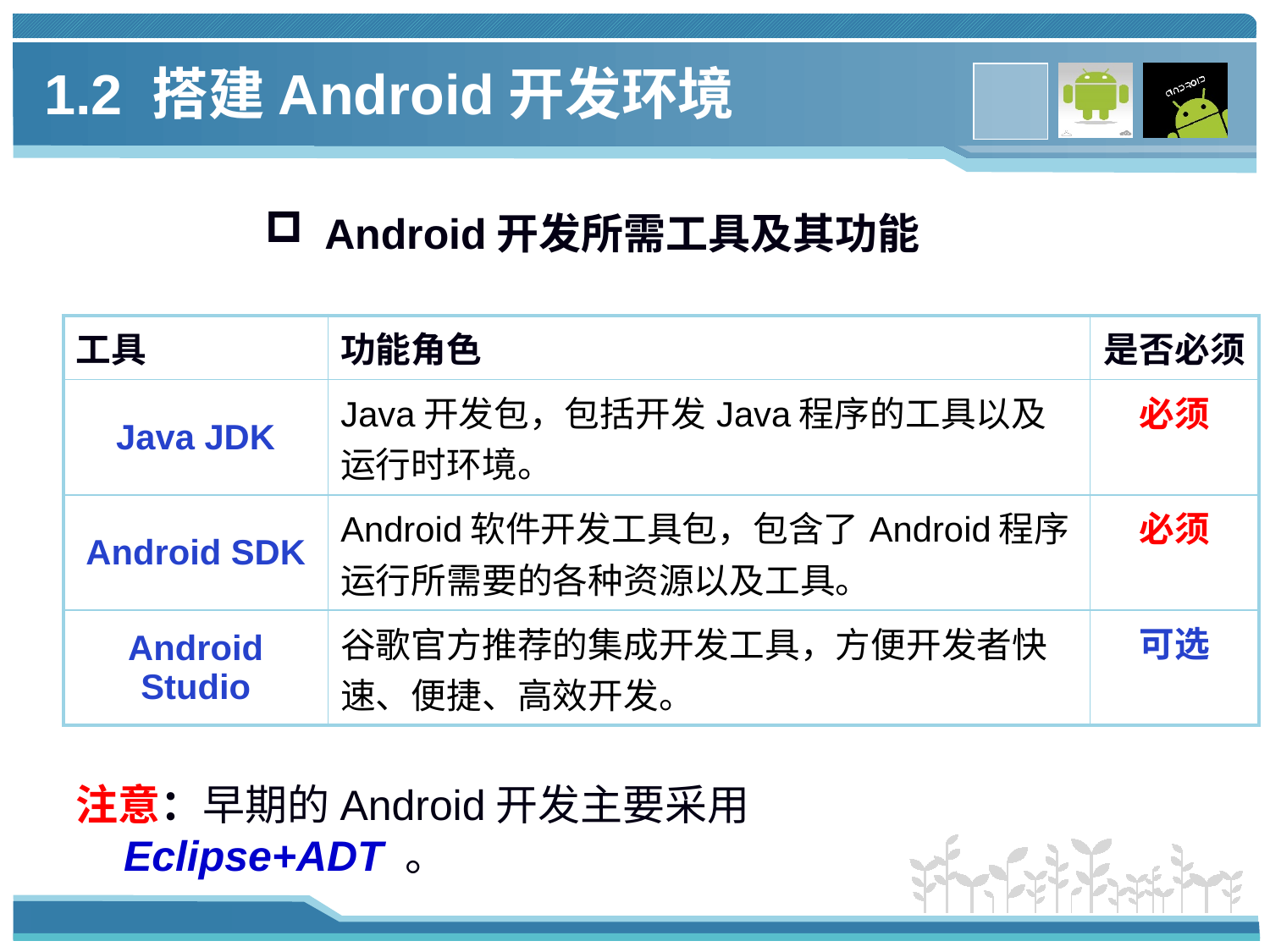

# 1.2 搭建Android开发环境
 Android开发所需工具及其功能
| 工具 | 功能角色 | 是否必须 |
| --- | --- | --- |
| Java JDK | Java开发包，包括开发Java程序的工具以及运行时环境。 | 必须 |
| Android SDK | Android软件开发工具包，包含了Android程序运行所需要的各种资源以及工具。 | 必须 |
| Android Studio | 谷歌官方推荐的集成开发工具，方便开发者快速、便捷、高效开发。 | 可选 |
注意：早期的Android开发主要采用 Eclipse+ADT 。